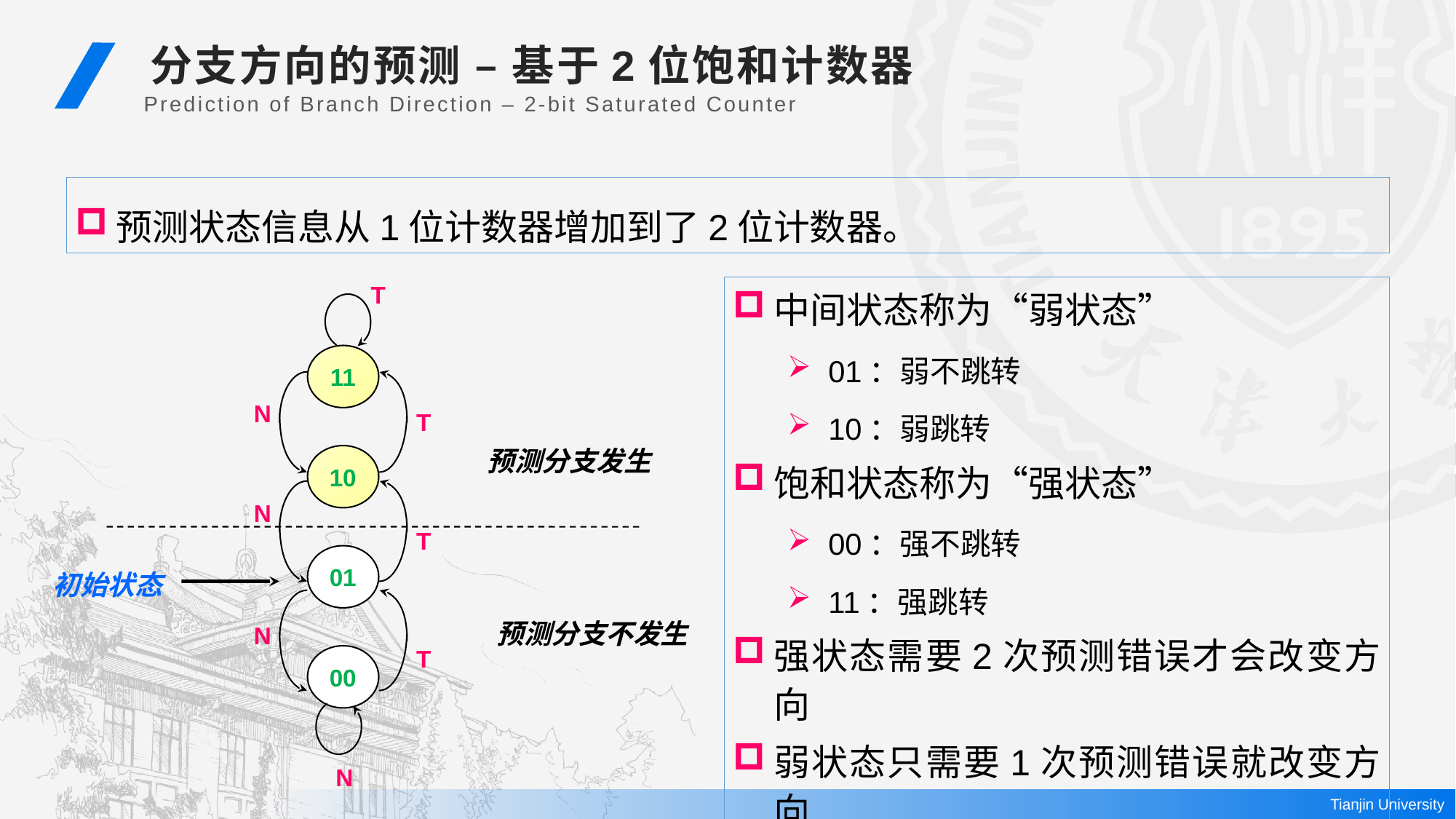

分支方向的预测 – 基于2位饱和计数器
Prediction of Branch Direction – 2-bit Saturated Counter
预测状态信息从1位计数器增加到了2位计数器。
T
中间状态称为“弱状态”
01：弱不跳转
10：弱跳转
饱和状态称为“强状态”
00：强不跳转
11：强跳转
强状态需要2次预测错误才会改变方向
弱状态只需要1次预测错误就改变方向

11

N
T

预测分支发生
10

N
T

01
初始状态

预测分支不发生
N

T
00

N